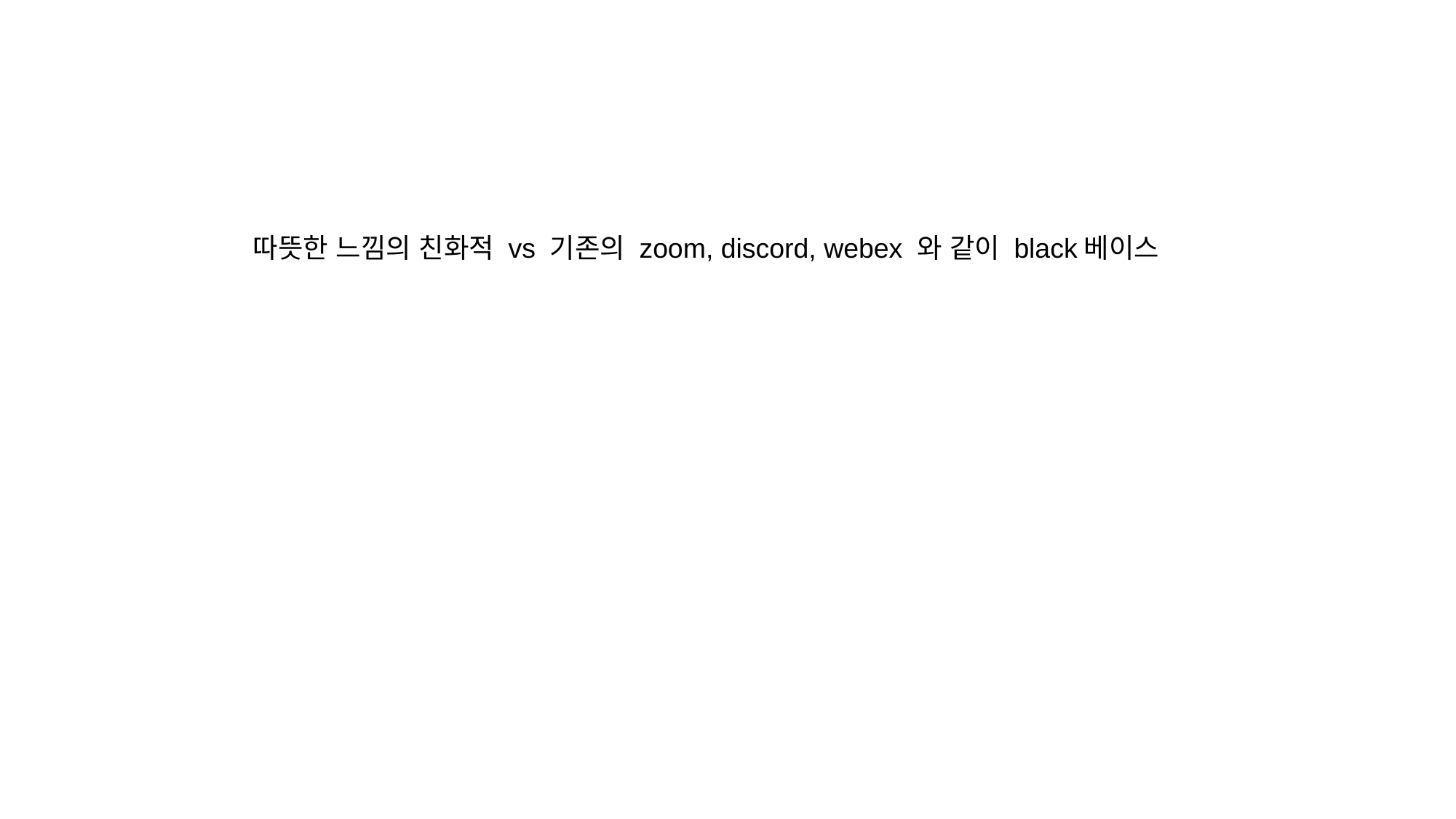

따뜻한 느낌의 친화적 vs 기존의 zoom, discord, webex 와 같이 black베이스